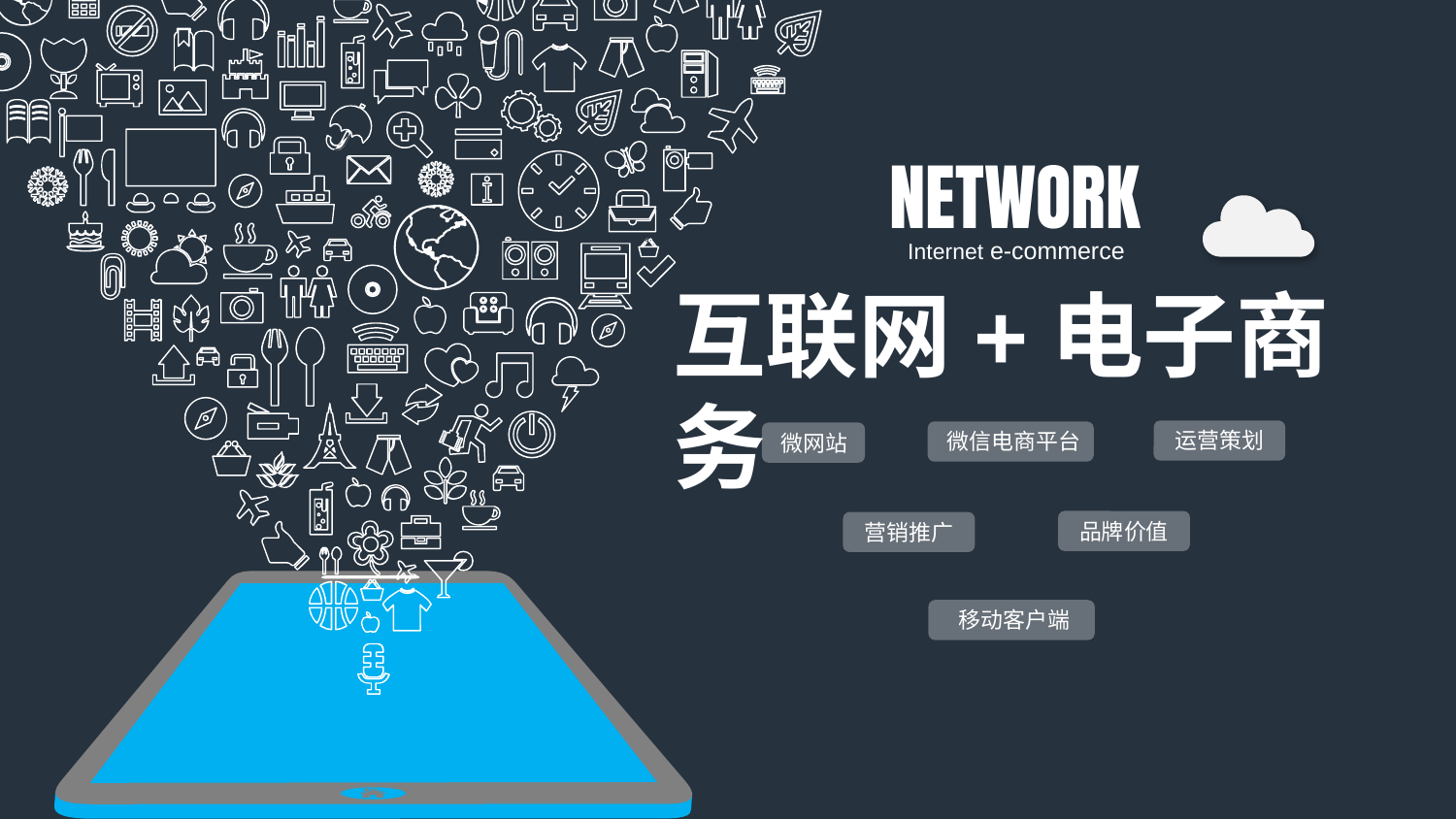

NETWORK

Internet e-commerce

互联网+电子商务

运营策划

微信电商平台

微网站

品牌价值

营销推广

移动客户端